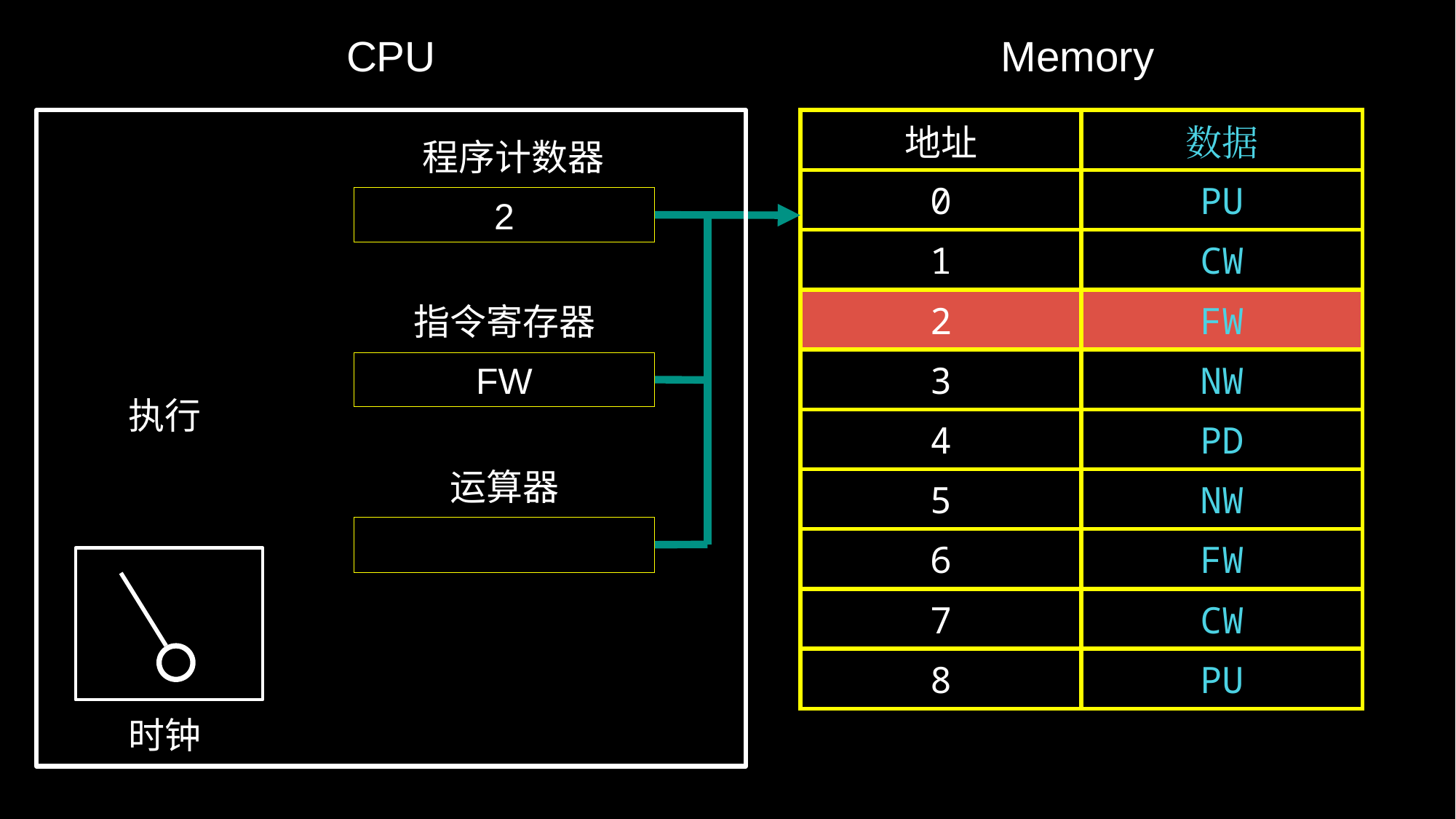

CPU
Memory

| 地址 | 数据 |
| --- | --- |
| 0 | PU |
| 1 | CW |
| 2 | FW |
| 3 | NW |
| 4 | PD |
| 5 | NW |
| 6 | FW |
| 7 | CW |
| 8 | PU |
程序计数器
2
指令寄存器
FW
执行
运算器

时钟